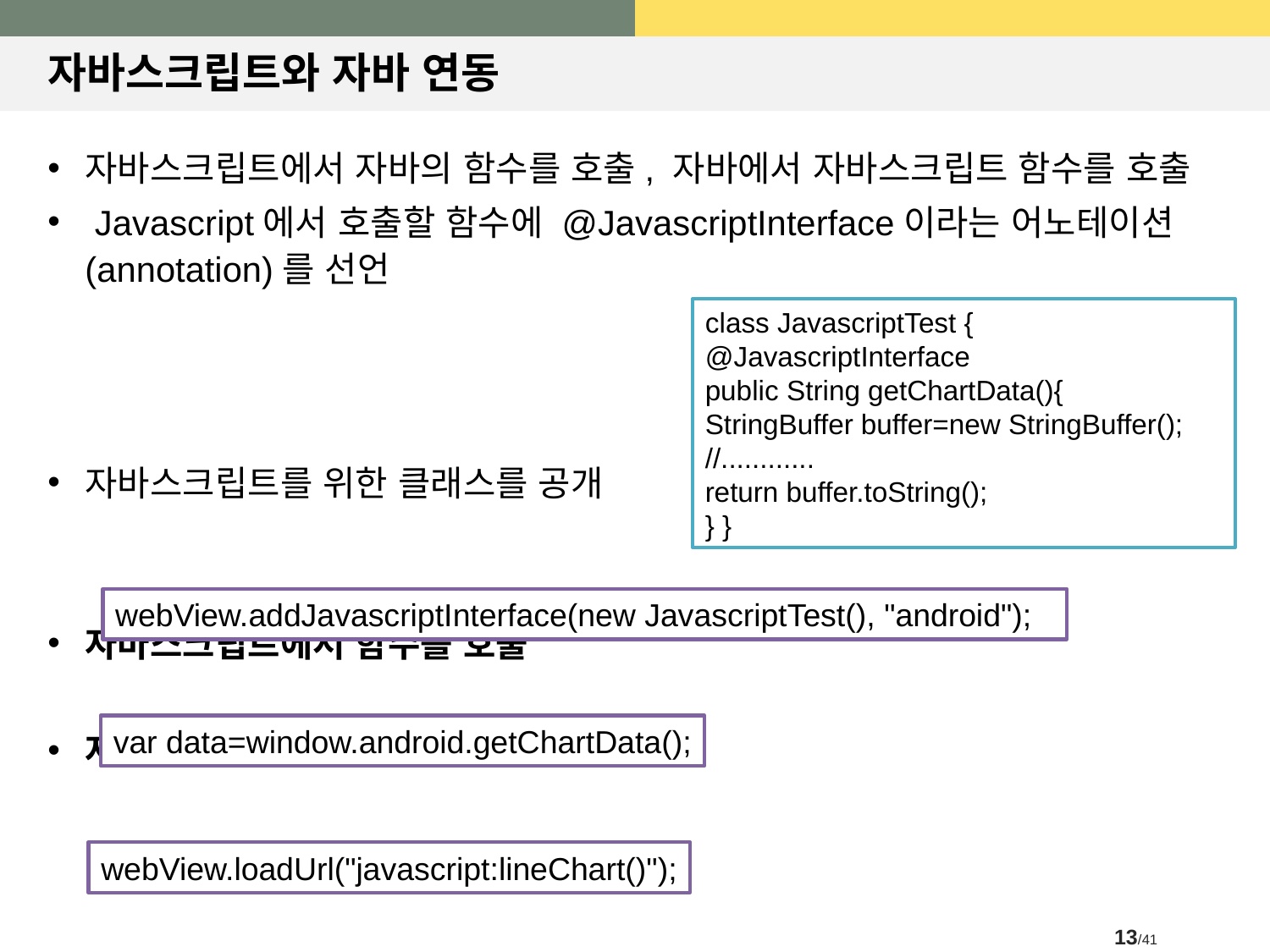

# 자바스크립트와 자바 연동
자바스크립트에서 자바의 함수를 호출, 자바에서 자바스크립트 함수를 호출
 Javascript에서 호출할 함수에 @JavascriptInterface이라는 어노테이션(annotation)를 선언

자바스크립트를 위한 클래스를 공개

자바스크립트에서 함수를 호출

자바에서 자바스크립트 함수를 호출
class JavascriptTest {
@JavascriptInterface
public String getChartData(){
StringBuffer buffer=new StringBuffer();
//............
return buffer.toString();
} }
webView.addJavascriptInterface(new JavascriptTest(), "android");
var data=window.android.getChartData();
webView.loadUrl("javascript:lineChart()");